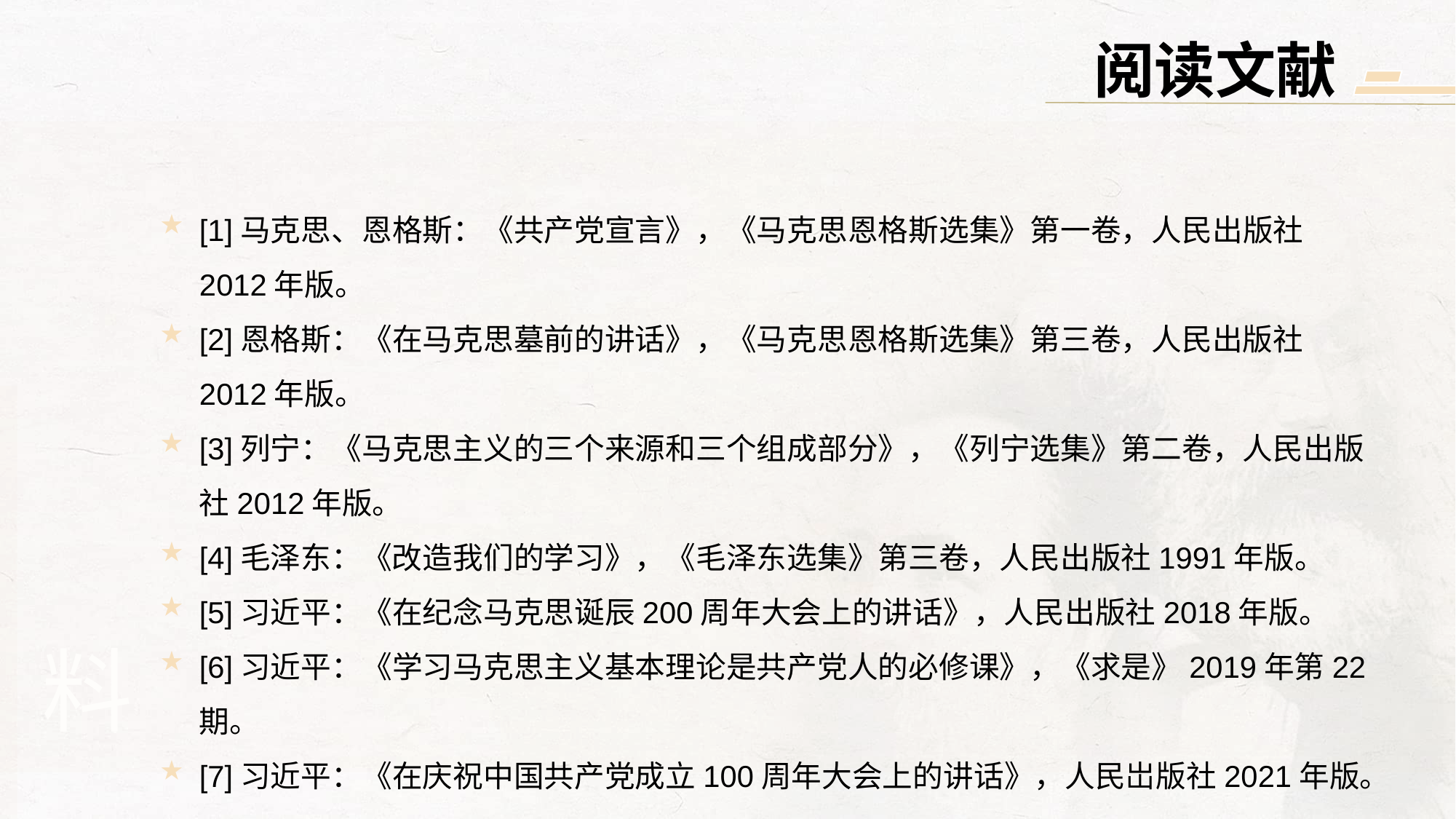

阅读文献

[1]马克思、恩格斯：《共产党宣言》，《马克思恩格斯选集》第一卷，人民出版社2012年版。
[2]恩格斯：《在马克思墓前的讲话》，《马克思恩格斯选集》第三卷，人民出版社2012年版。
[3]列宁：《马克思主义的三个来源和三个组成部分》，《列宁选集》第二卷，人民出版社2012年版。
[4]毛泽东：《改造我们的学习》，《毛泽东选集》第三卷，人民出版社1991年版。
[5]习近平：《在纪念马克思诞辰200周年大会上的讲话》，人民出版社2018年版。
[6]习近平：《学习马克思主义基本理论是共产党人的必修课》，《求是》2019年第22期。
[7]习近平：《在庆祝中国共产党成立100周年大会上的讲话》，人民岀版社2021年版。

料